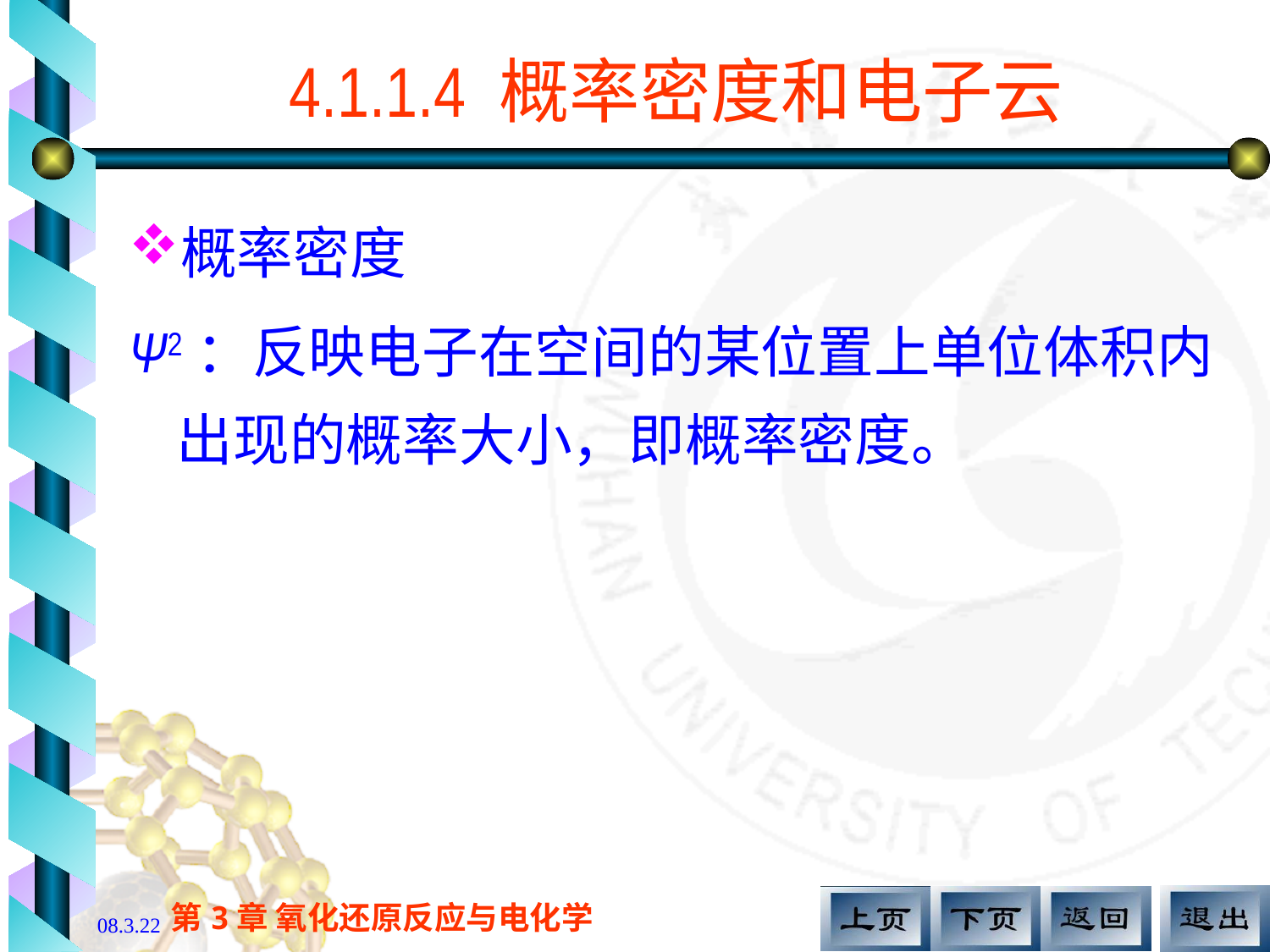

# 4.1.1.4 概率密度和电子云
概率密度
Ψ2：反映电子在空间的某位置上单位体积内出现的概率大小，即概率密度。